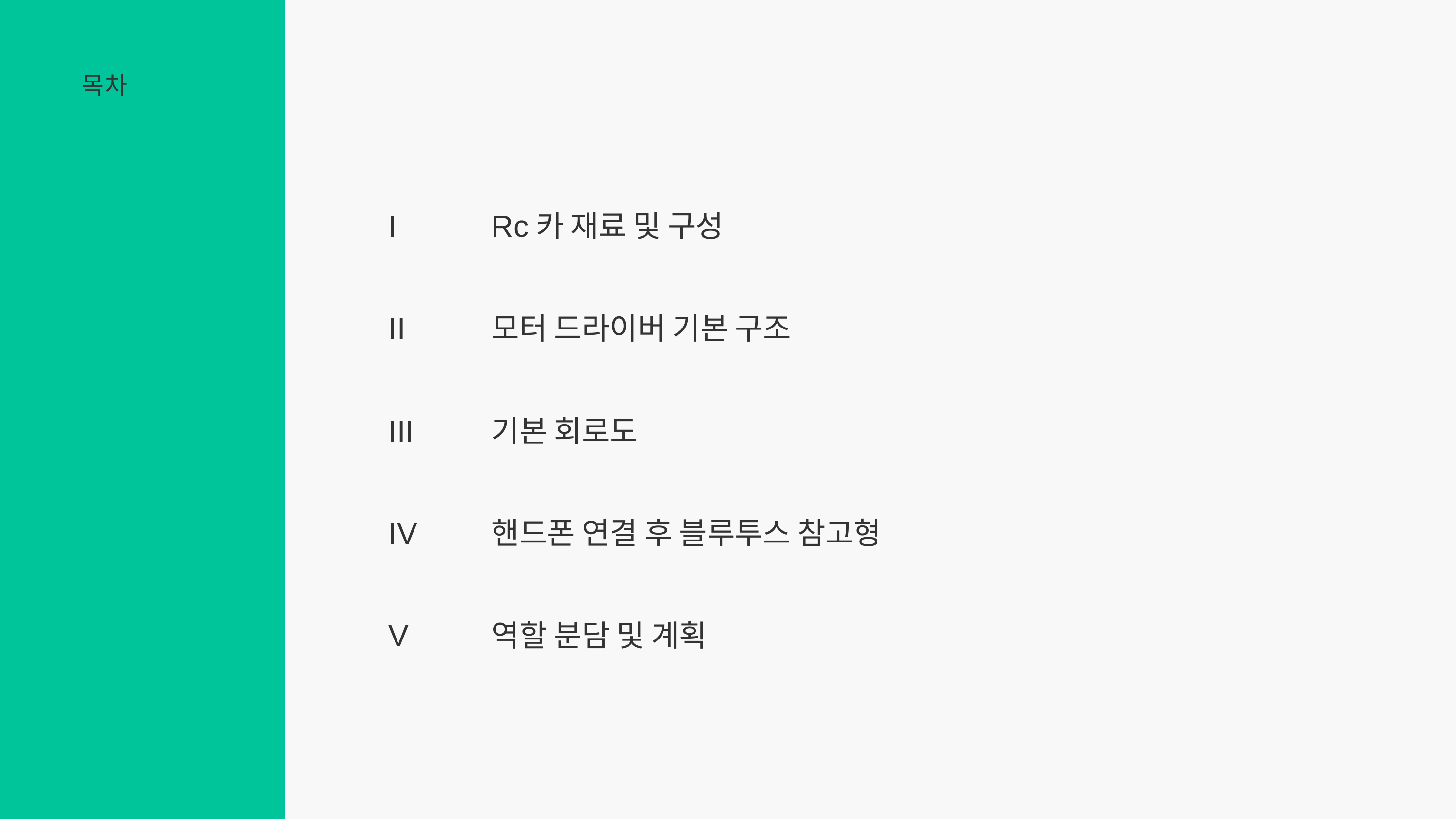

목차
Rc카 재료 및 구성
I
II
모터 드라이버 기본 구조
III
기본 회로도
IV
핸드폰 연결 후 블루투스 참고형
V
역할 분담 및 계획